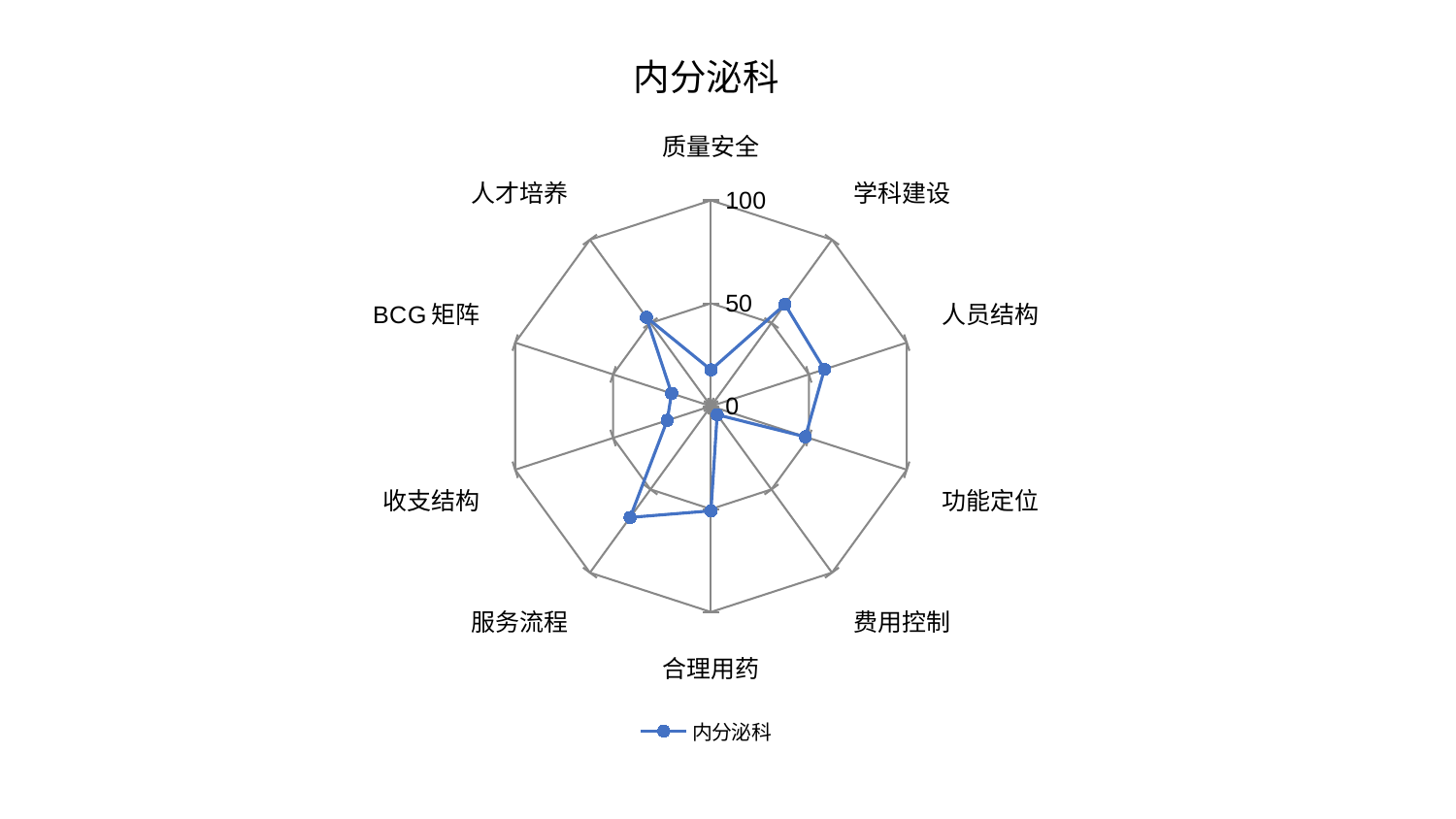

### Chart: 内分泌科

| Category | 内分泌科 |
|---|---|
| 质量安全 | 17.656826532333348 |
| 学科建设 | 61.14881233699916 |
| 人员结构 | 57.953922704323055 |
| 功能定位 | 48.20364101747119 |
| 费用控制 | 5.143312197418549 |
| 合理用药 | 50.858312911732824 |
| 服务流程 | 66.82540878997554 |
| 收支结构 | 22.374983543536317 |
| BCG矩阵 | 20.121784313871938 |
| 人才培养 | 53.42054597707272 |
135